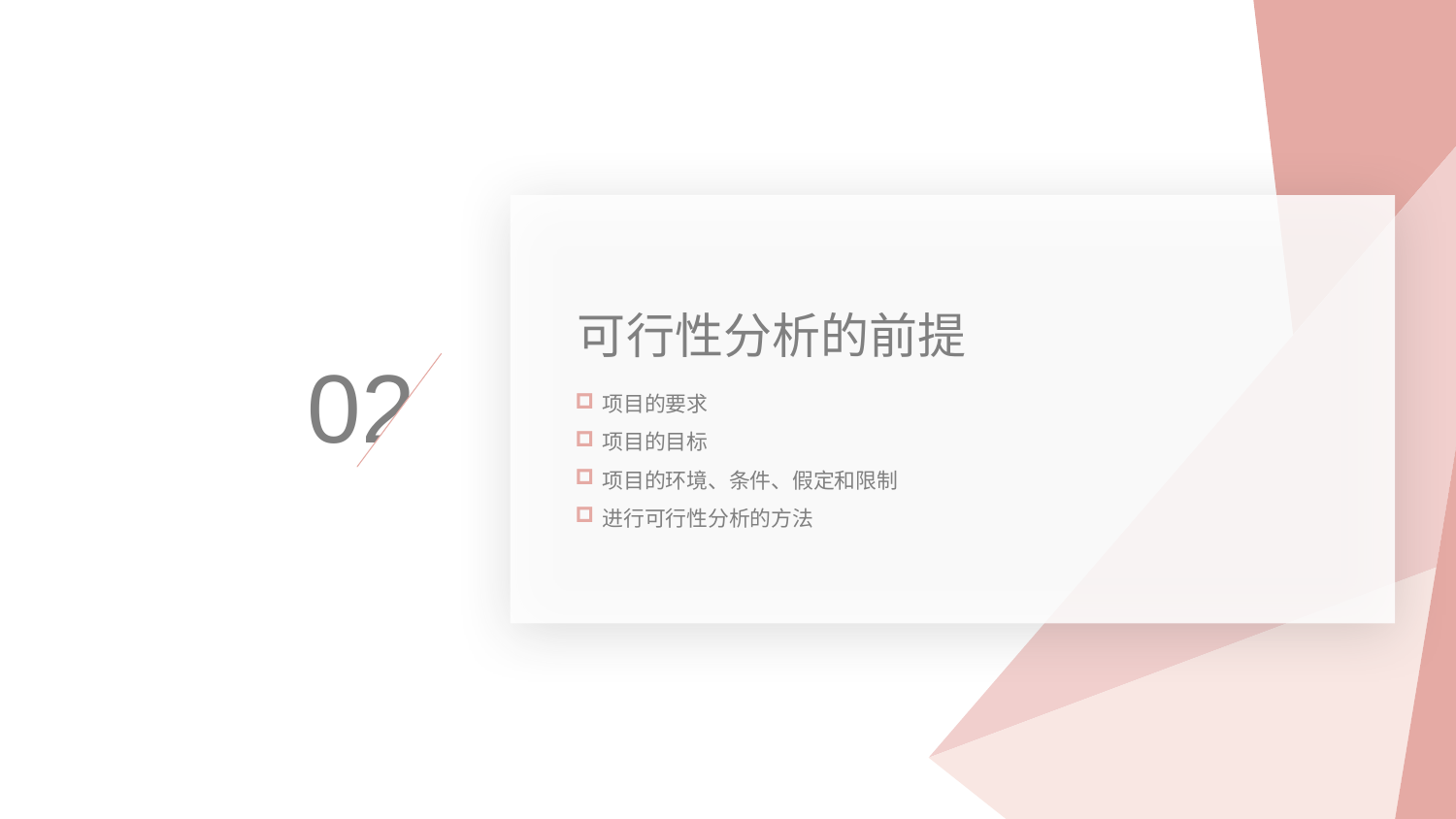

可行性分析的前提
02

项目的要求
项目的目标
项目的环境、条件、假定和限制
进行可行性分析的方法